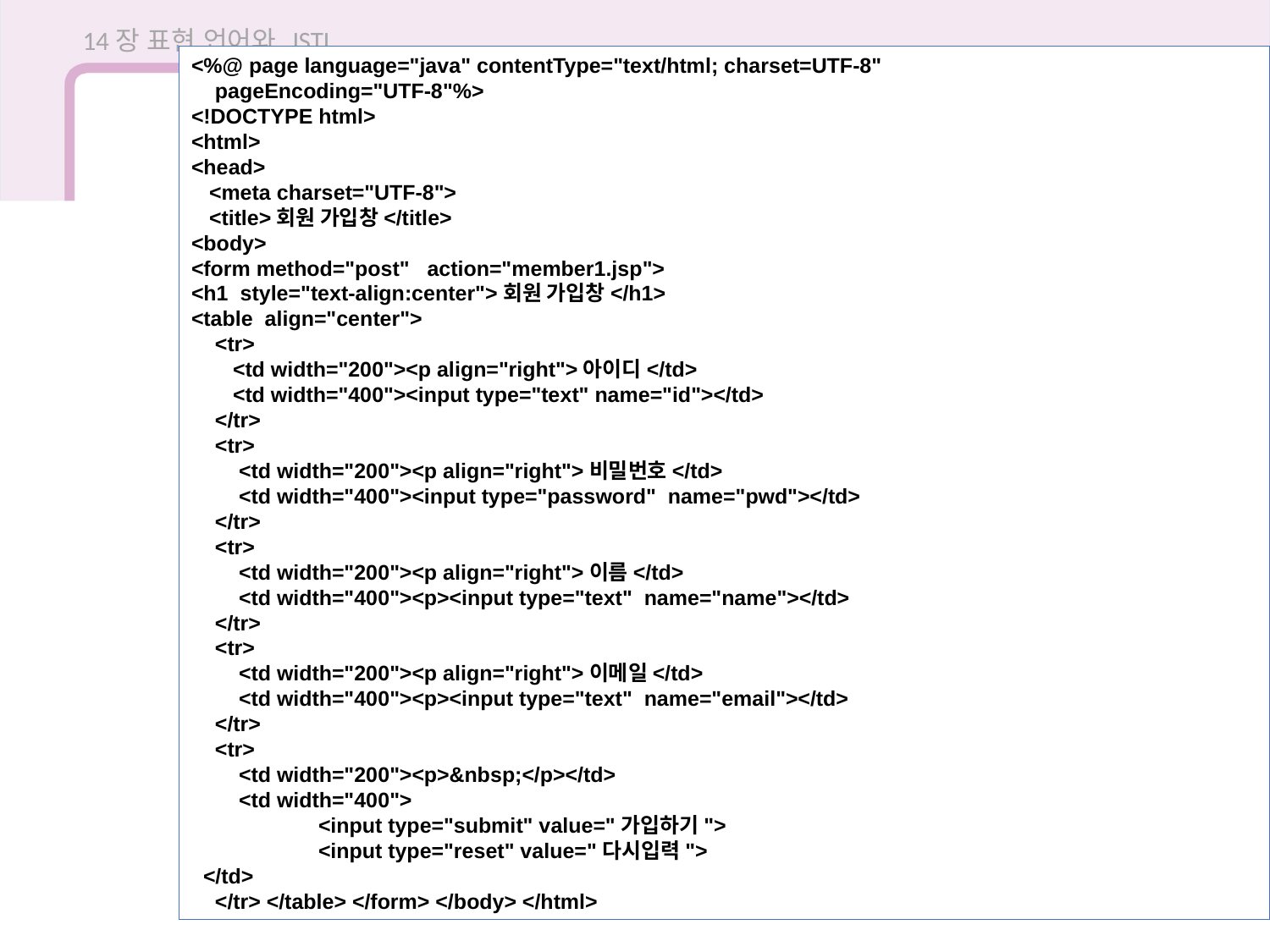

14장 표현 언어와 JSTL
<%@ page language="java" contentType="text/html; charset=UTF-8"
    pageEncoding="UTF-8"%>
<!DOCTYPE html>
<html>
<head>
   <meta charset="UTF-8">
   <title>회원 가입창</title>
<body>
<form method="post"   action="member1.jsp">
<h1  style="text-align:center">회원 가입창</h1>
<table  align="center">
    <tr>
       <td width="200"><p align="right">아이디</td>
       <td width="400"><input type="text" name="id"></td>
    </tr>
    <tr>
        <td width="200"><p align="right">비밀번호</td>
        <td width="400"><input type="password"  name="pwd"></td>
    </tr>
    <tr>
        <td width="200"><p align="right">이름</td>
        <td width="400"><p><input type="text"  name="name"></td>
    </tr>
    <tr>
        <td width="200"><p align="right">이메일</td>
        <td width="400"><p><input type="text"  name="email"></td>
    </tr>
    <tr>
        <td width="200"><p>&nbsp;</p></td>
        <td width="400">
	<input type="submit" value="가입하기">
	<input type="reset" value="다시입력">
  </td>
    </tr> </table> </form> </body> </html>
14.2 표현 언어 내장 객체(내장 변수)
...